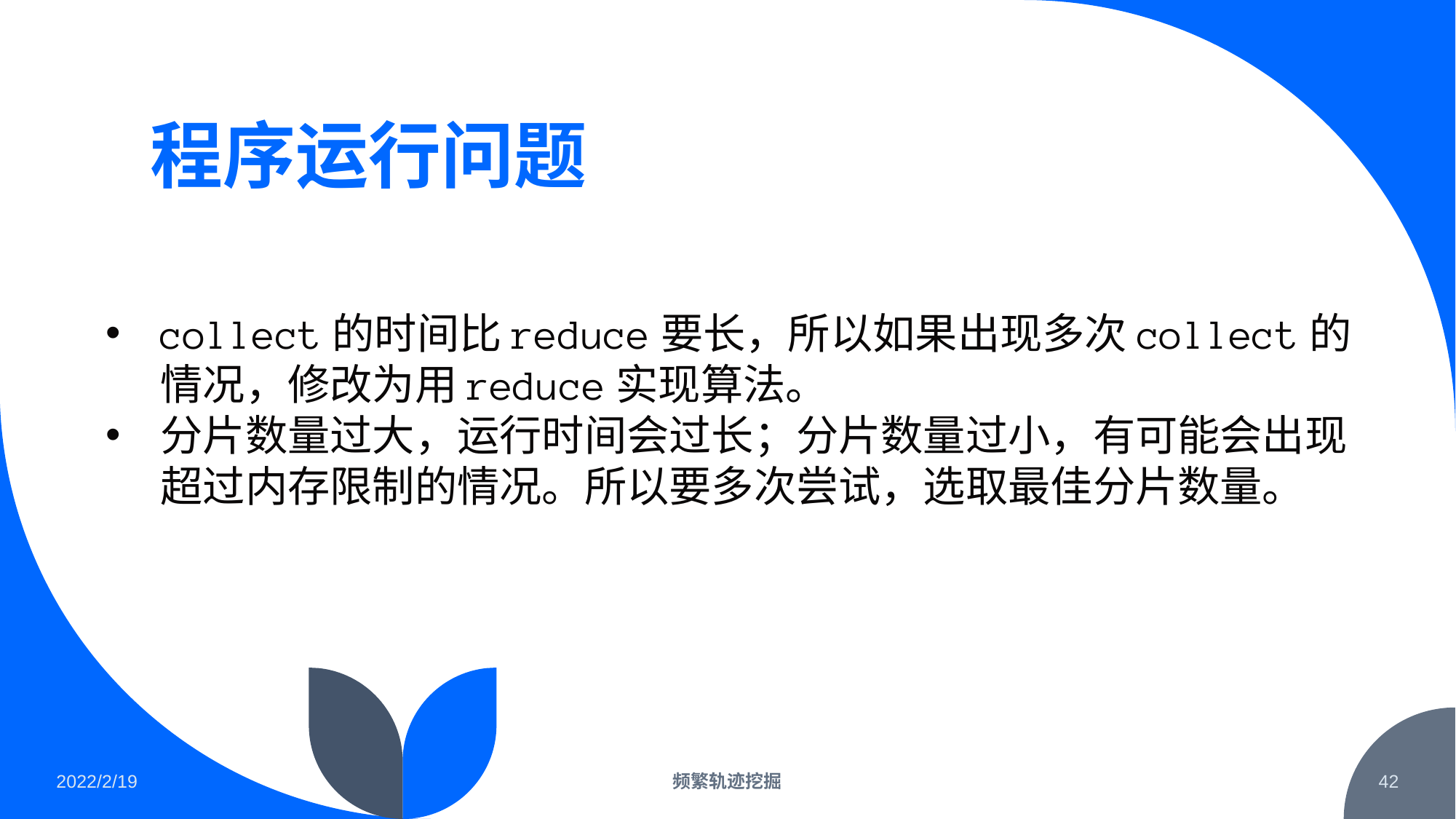

# 程序运行问题
collect的时间比reduce要长，所以如果出现多次collect的情况，修改为用reduce实现算法。
分片数量过大，运行时间会过长；分片数量过小，有可能会出现超过内存限制的情况。所以要多次尝试，选取最佳分片数量。
2022/2/19
频繁轨迹挖掘
42